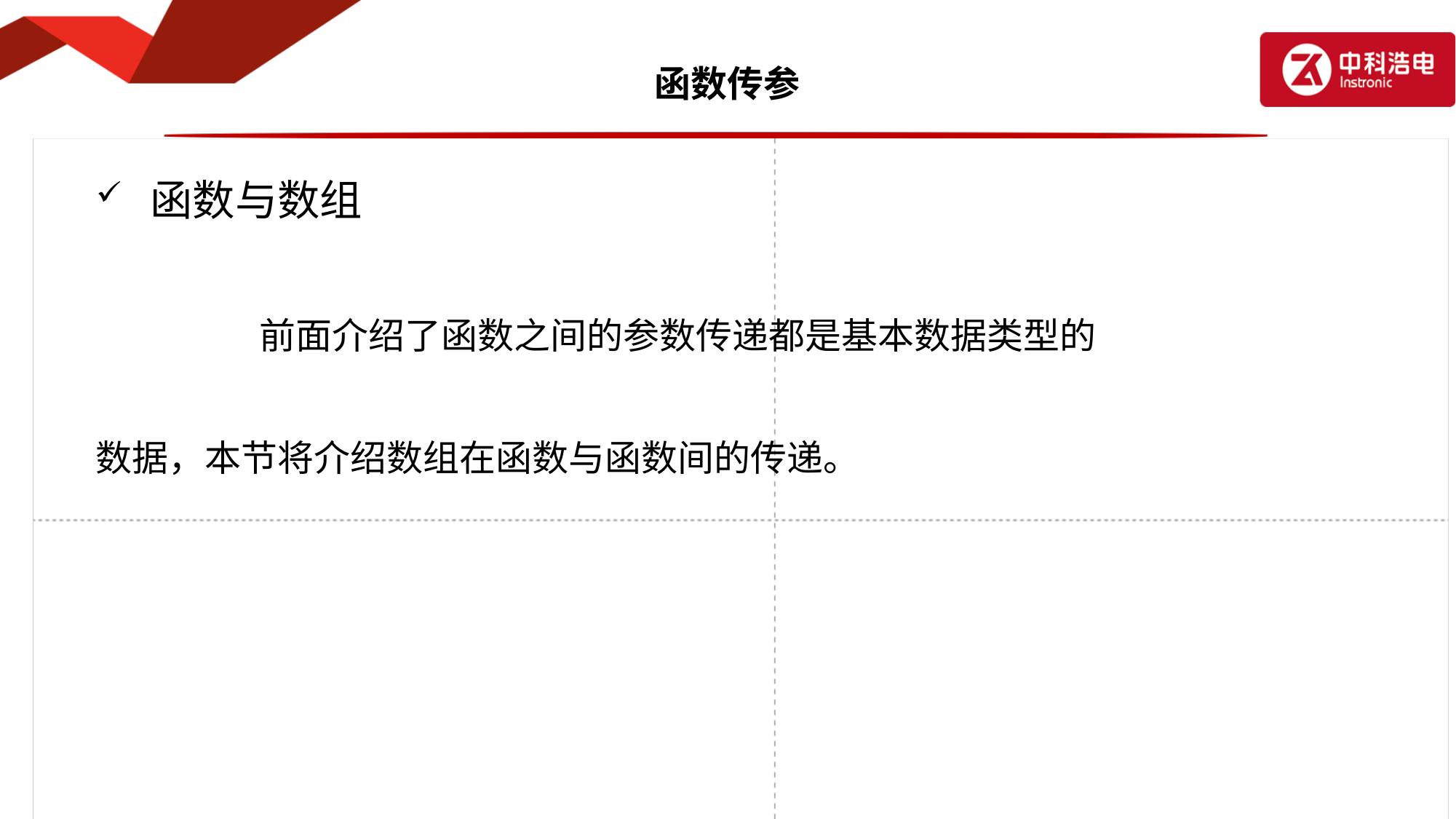

# 函数传参
函数与数组

		前面介绍了函数之间的参数传递都是基本数据类型的

数据，本节将介绍数组在函数与函数间的传递。